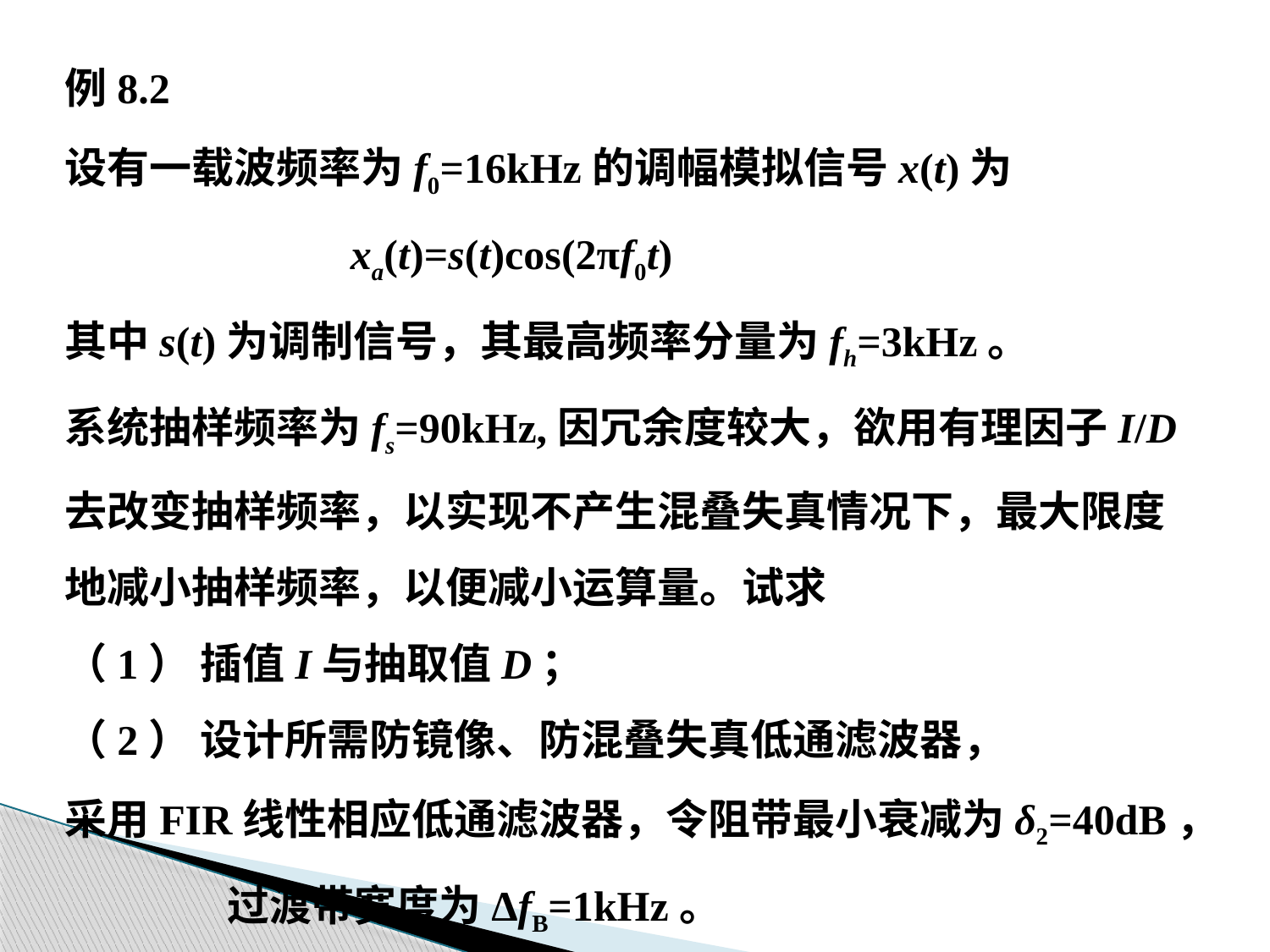

例8.2
设有一载波频率为f0=16kHz的调幅模拟信号x(t)为
                           xa(t)=s(t)cos(2πf0t)
其中s(t)为调制信号，其最高频率分量为fh=3kHz。
系统抽样频率为fs=90kHz,因冗余度较大，欲用有理因子I/D
去改变抽样频率，以实现不产生混叠失真情况下，最大限度
地减小抽样频率，以便减小运算量。试求
（1） 插值I与抽取值D；
（2） 设计所需防镜像、防混叠失真低通滤波器，
采用FIR线性相应低通滤波器，令阻带最小衰减为δ2=40dB，
                过渡带宽度为ΔfB=1kHz。